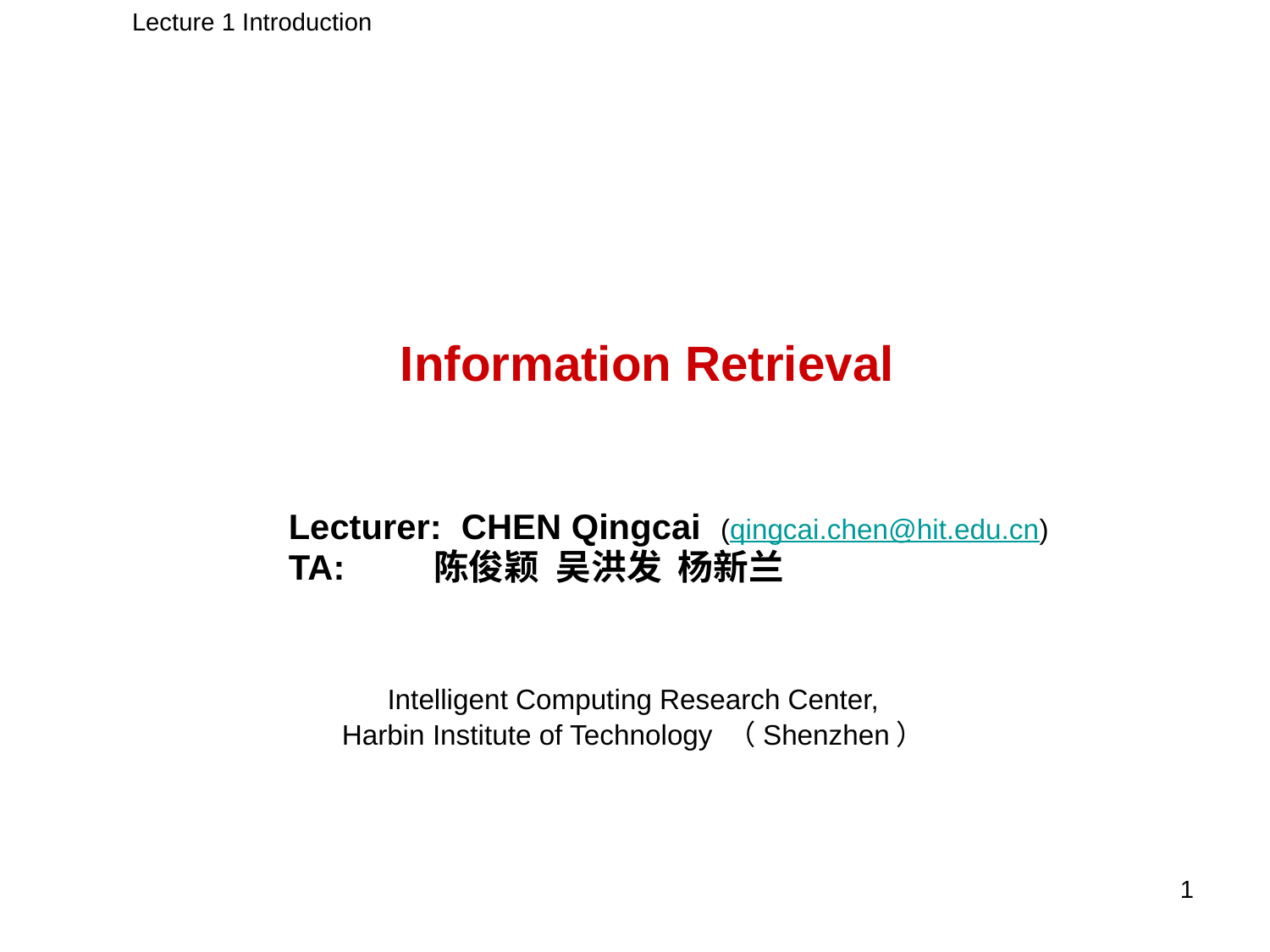

Lecture 1 Introduction
# Information Retrieval
			Lecturer:  CHEN Qingcai  (qingcai.chen@hit.edu.cn)
			TA: 	 陈俊颖  吴洪发  杨新兰

	Intelligent Computing Research Center,
	Harbin Institute of Technology （Shenzhen）
1